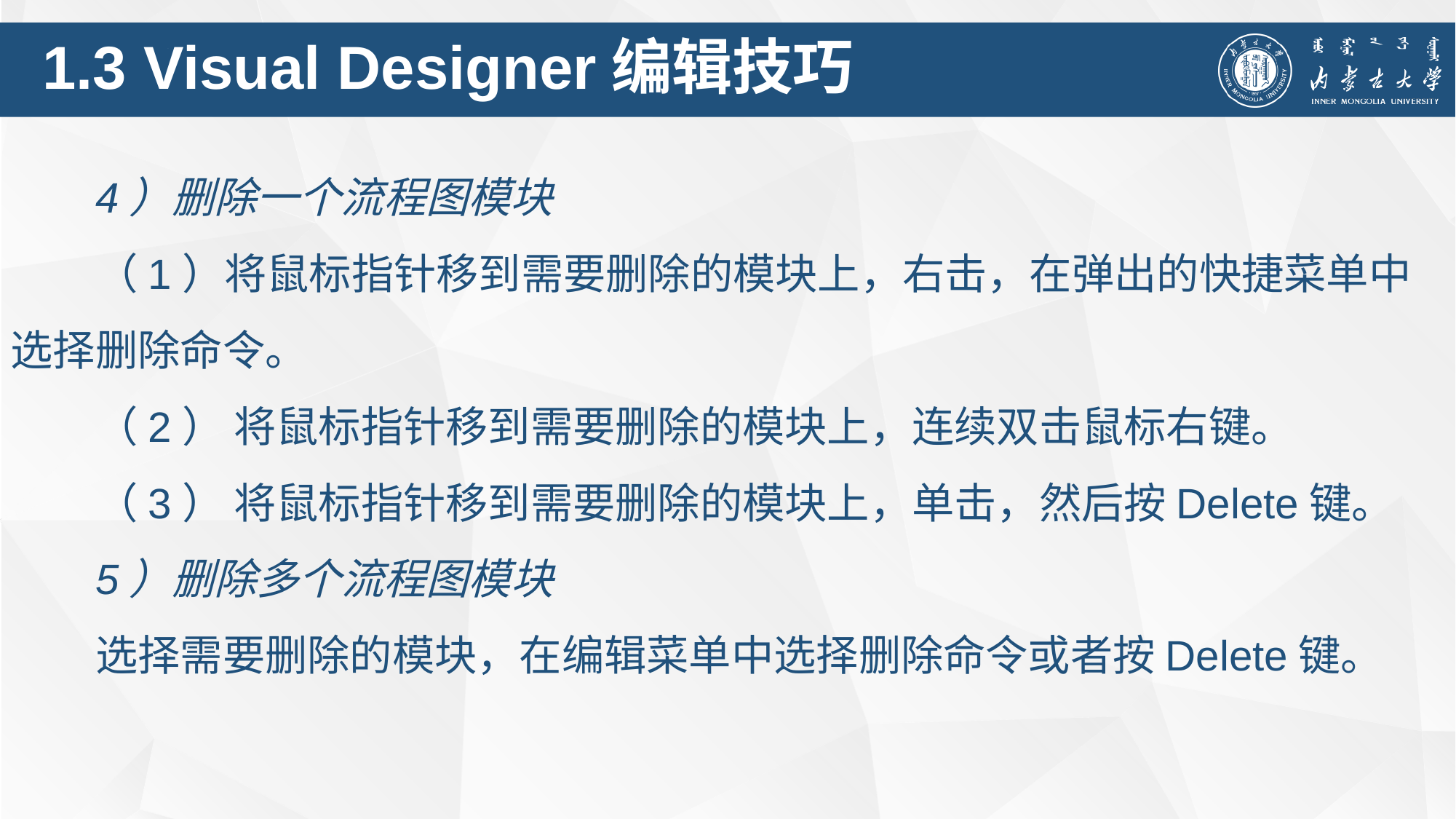

1.3 Visual Designer编辑技巧

4）删除一个流程图模块
（1）将鼠标指针移到需要删除的模块上，右击，在弹出的快捷菜单中选择删除命令。
（2） 将鼠标指针移到需要删除的模块上，连续双击鼠标右键。
（3） 将鼠标指针移到需要删除的模块上，单击，然后按Delete键。
5）删除多个流程图模块
选择需要删除的模块，在编辑菜单中选择删除命令或者按Delete键。